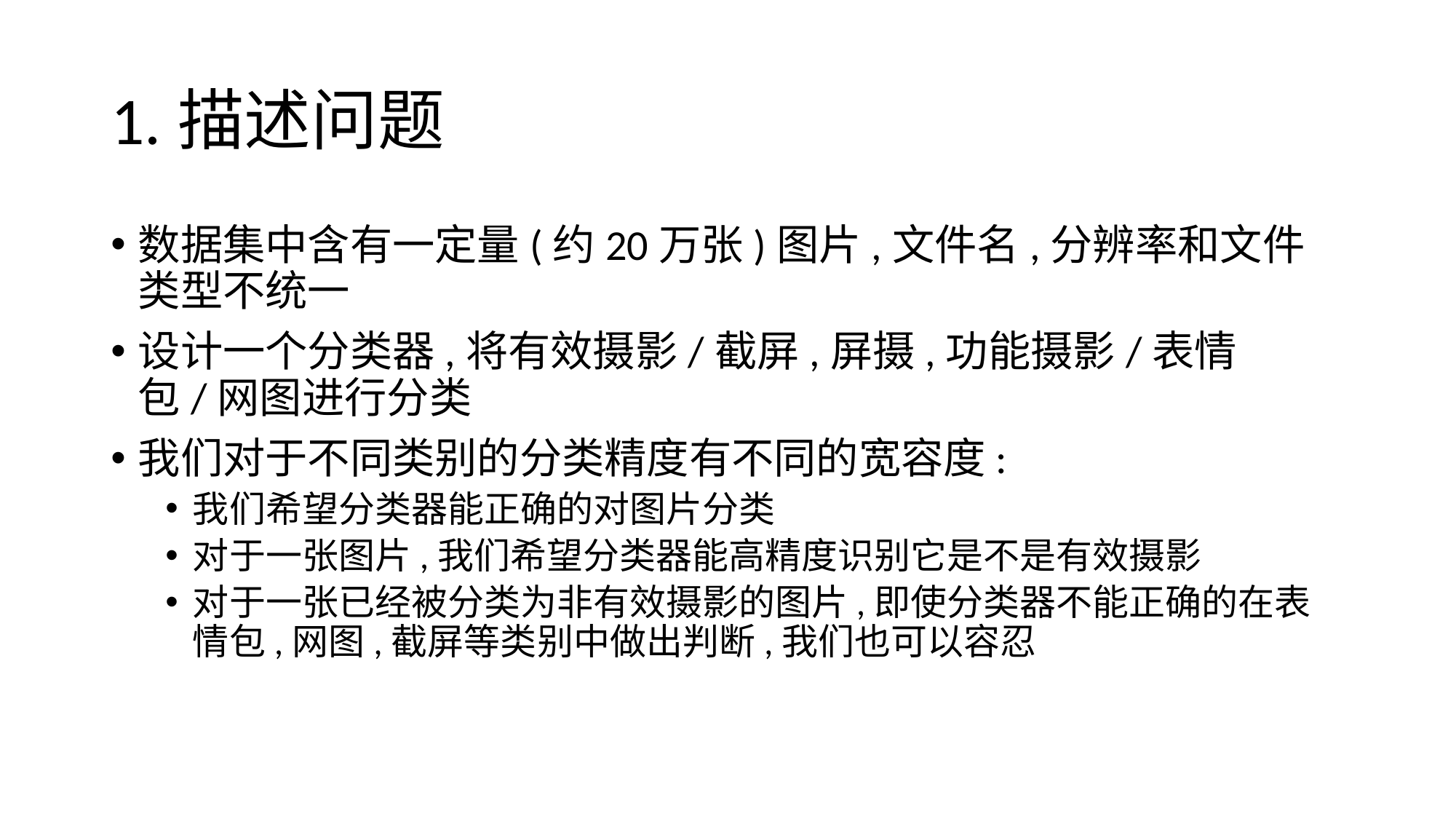

# 1.描述问题
数据集中含有一定量(约20万张)图片,文件名,分辨率和文件类型不统一
设计一个分类器,将有效摄影/截屏,屏摄,功能摄影/表情包/网图进行分类
我们对于不同类别的分类精度有不同的宽容度:
我们希望分类器能正确的对图片分类
对于一张图片,我们希望分类器能高精度识别它是不是有效摄影
对于一张已经被分类为非有效摄影的图片,即使分类器不能正确的在表情包,网图,截屏等类别中做出判断,我们也可以容忍